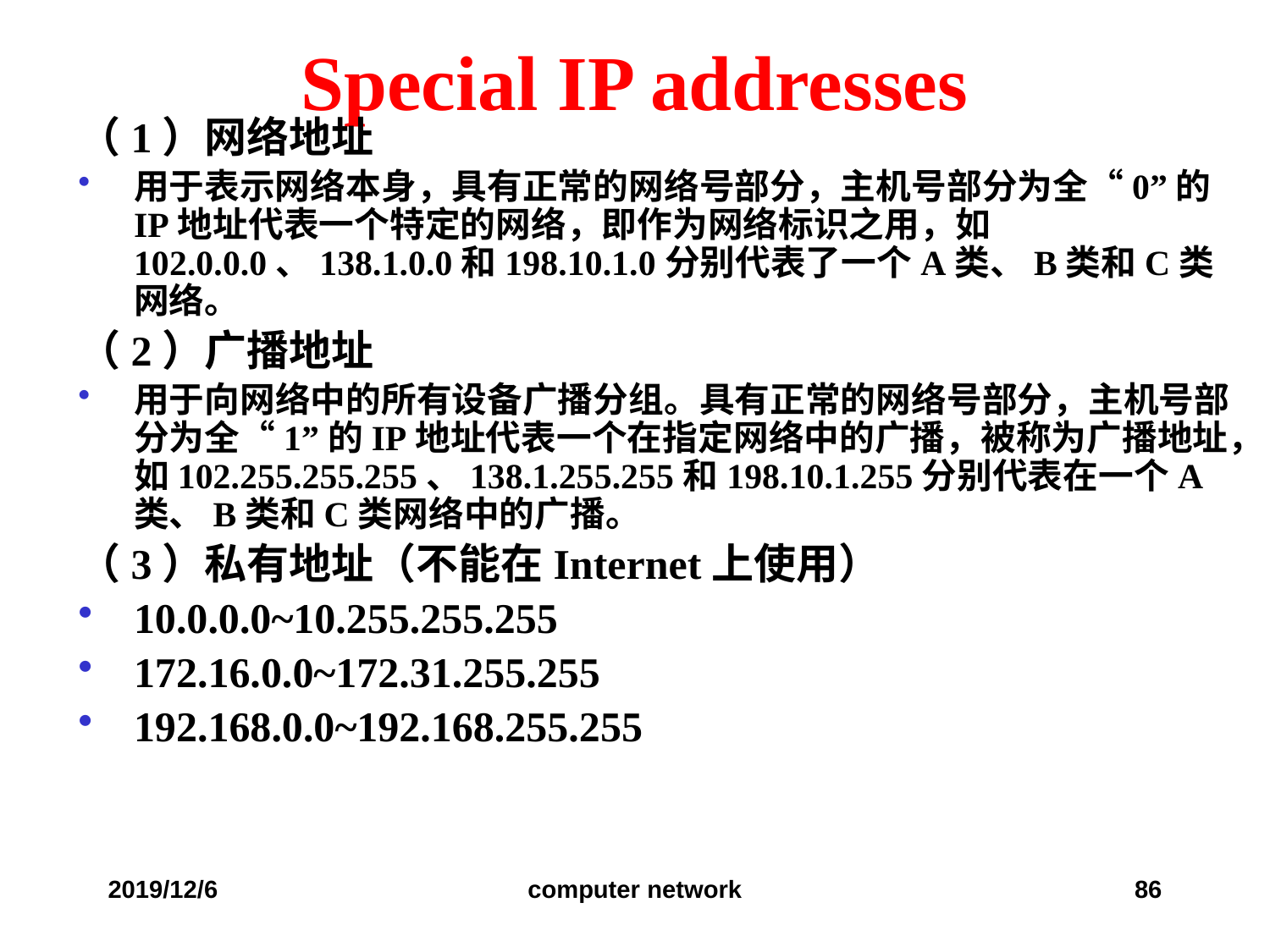

# Special IP addresses
（1）网络地址
用于表示网络本身，具有正常的网络号部分，主机号部分为全“0”的IP地址代表一个特定的网络，即作为网络标识之用，如102.0.0.0、138.1.0.0和198.10.1.0分别代表了一个A类、B类和C类网络。
（2）广播地址
用于向网络中的所有设备广播分组。具有正常的网络号部分，主机号部分为全“1”的IP地址代表一个在指定网络中的广播，被称为广播地址，如102.255.255.255、138.1.255.255和198.10.1.255分别代表在一个A类、B类和C类网络中的广播。
（3）私有地址（不能在Internet上使用）
10.0.0.0~10.255.255.255
172.16.0.0~172.31.255.255
192.168.0.0~192.168.255.255
2019/12/6
computer network
86